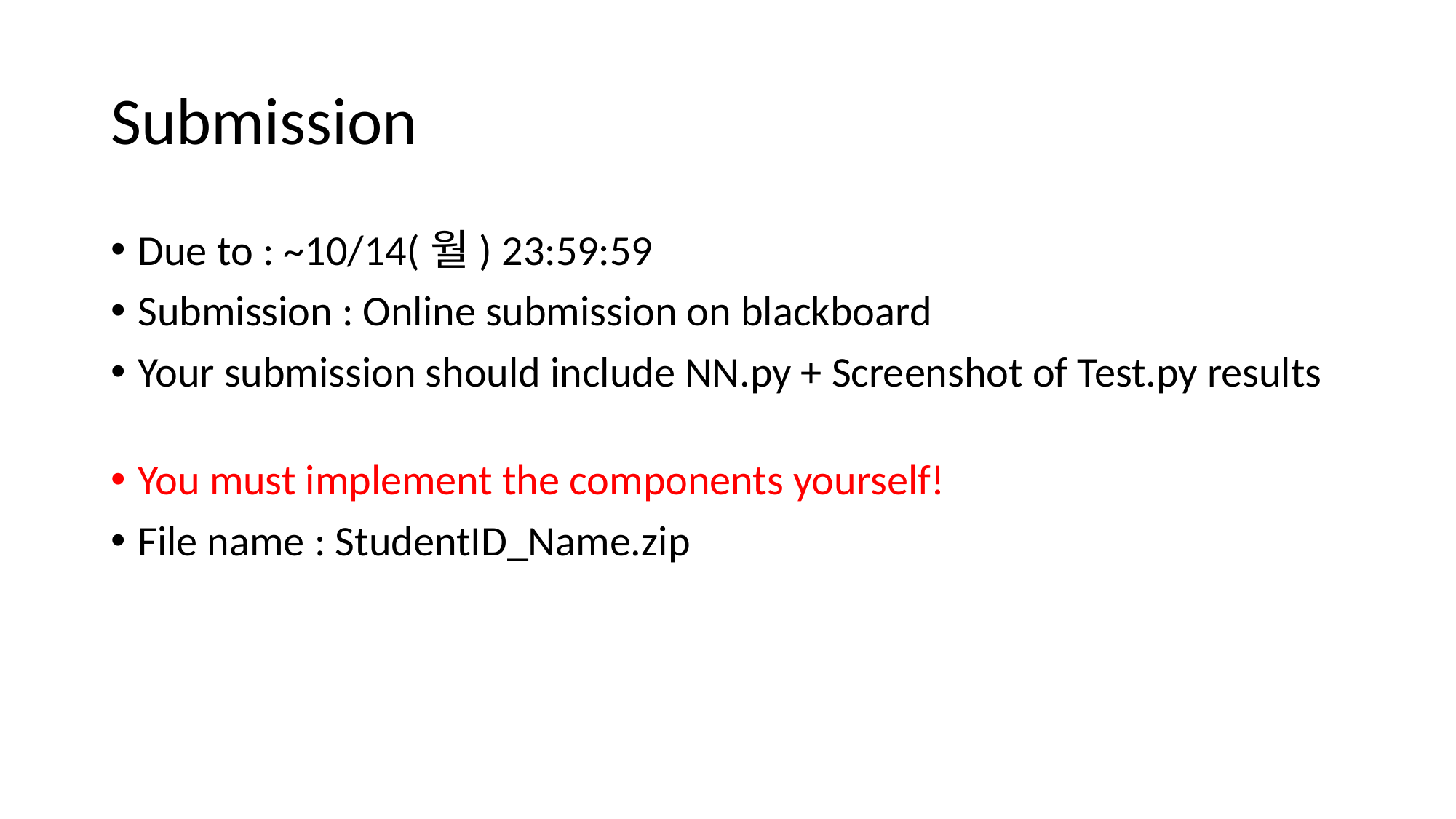

Submission
Due to : ~10/14(월) 23:59:59
Submission : Online submission on blackboard
Your submission should include NN.py + Screenshot of Test.py results

You must implement the components yourself!
File name : StudentID_Name.zip